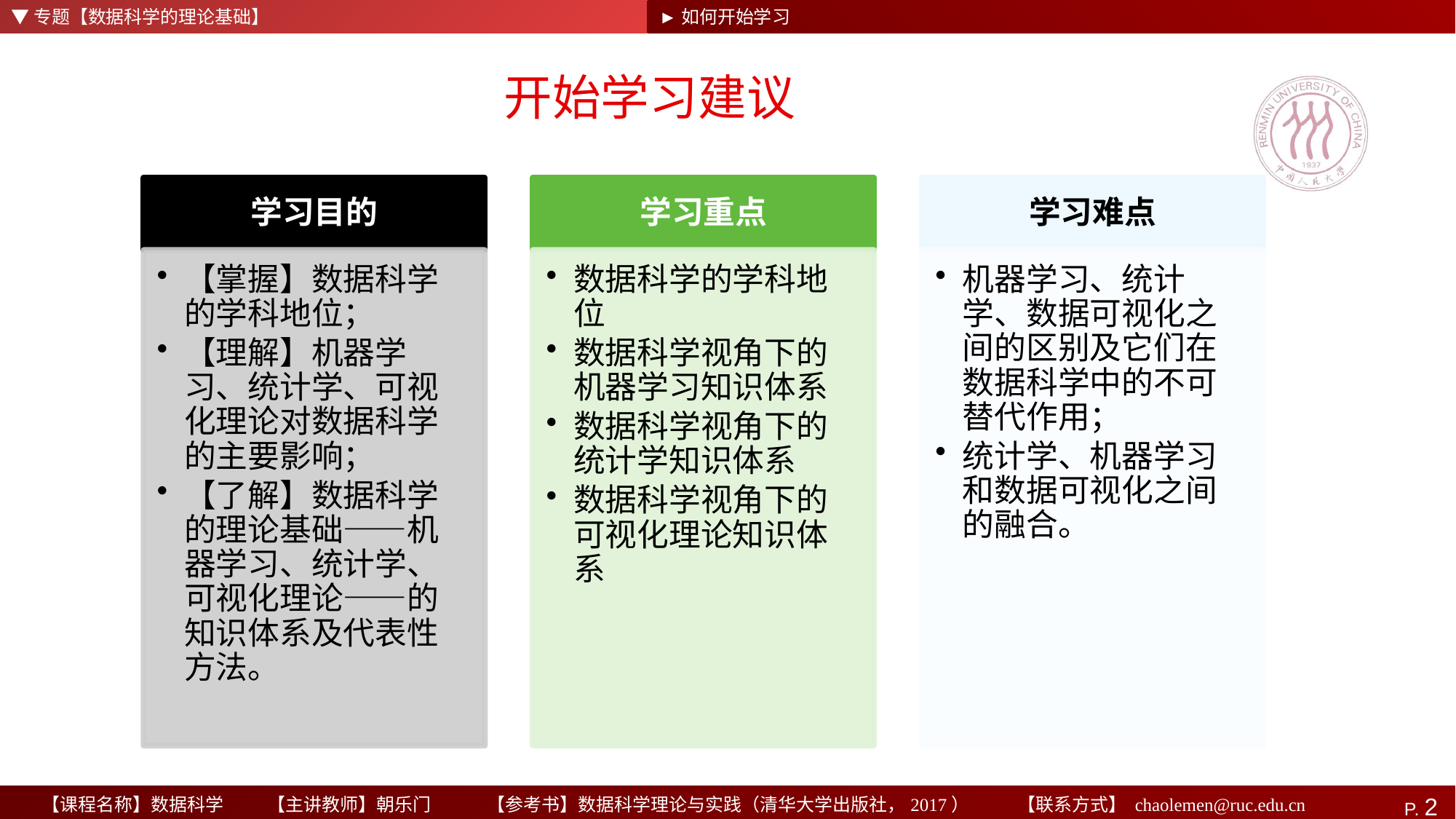

▼专题【数据科学的理论基础】
►如何开始学习
# 开始学习建议
学习目的
【掌握】数据科学的学科地位；
【理解】机器学习、统计学、可视化理论对数据科学的主要影响；
【了解】数据科学的理论基础——机器学习、统计学、可视化理论——的知识体系及代表性方法。
学习重点
数据科学的学科地位
数据科学视角下的机器学习知识体系
数据科学视角下的统计学知识体系
数据科学视角下的可视化理论知识体系
学习难点
机器学习、统计学、数据可视化之间的区别及它们在数据科学中的不可替代作用；
统计学、机器学习和数据可视化之间的融合。